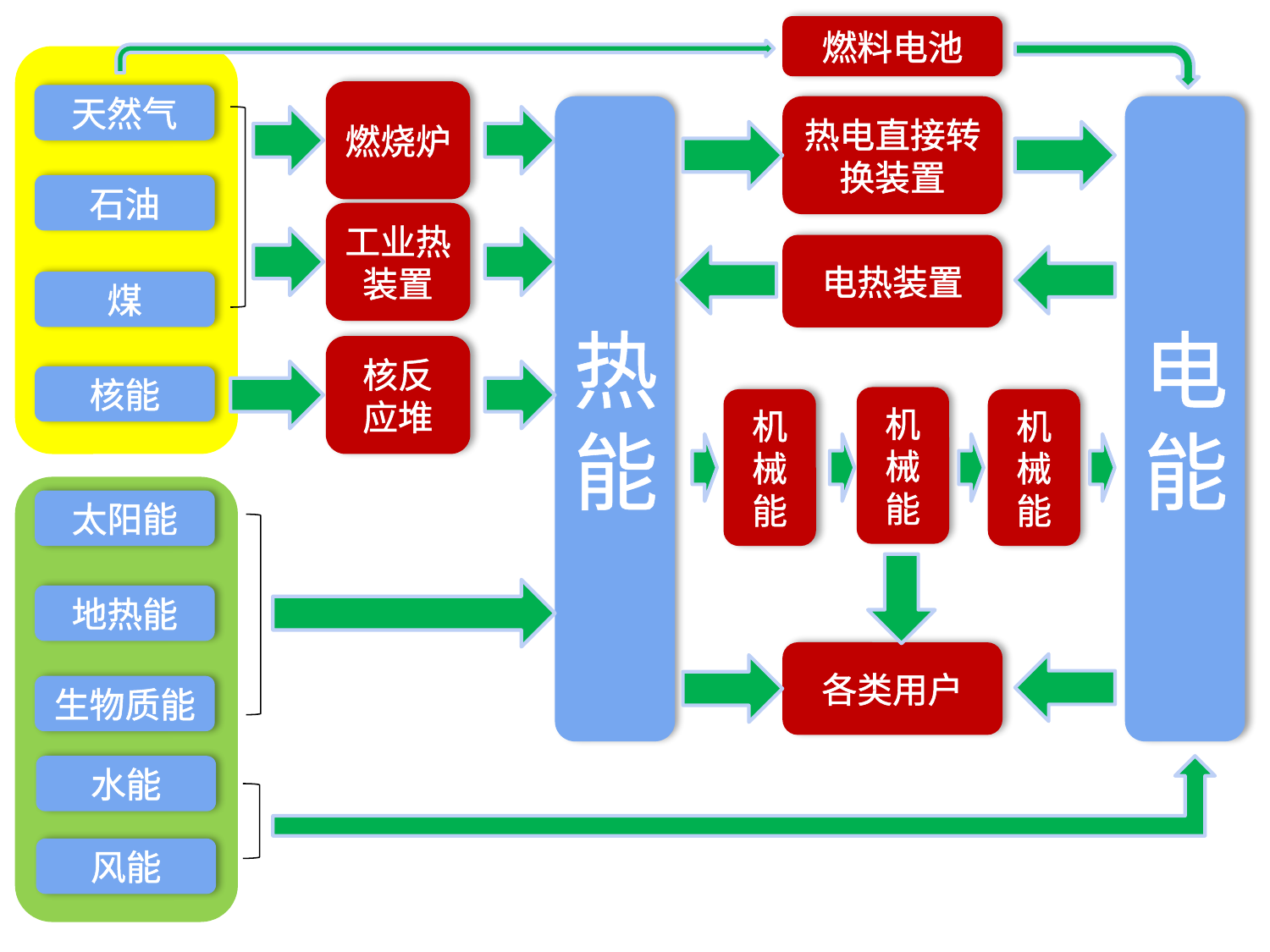

燃料电池

燃烧炉
天然气

热能
热电直接转换装置
电能

石油
工业热装置

电热装置

煤
核反
应堆

核能
机械能
机械能
机械能

太阳能

地热能
各类用户

生物质能

水能

风能